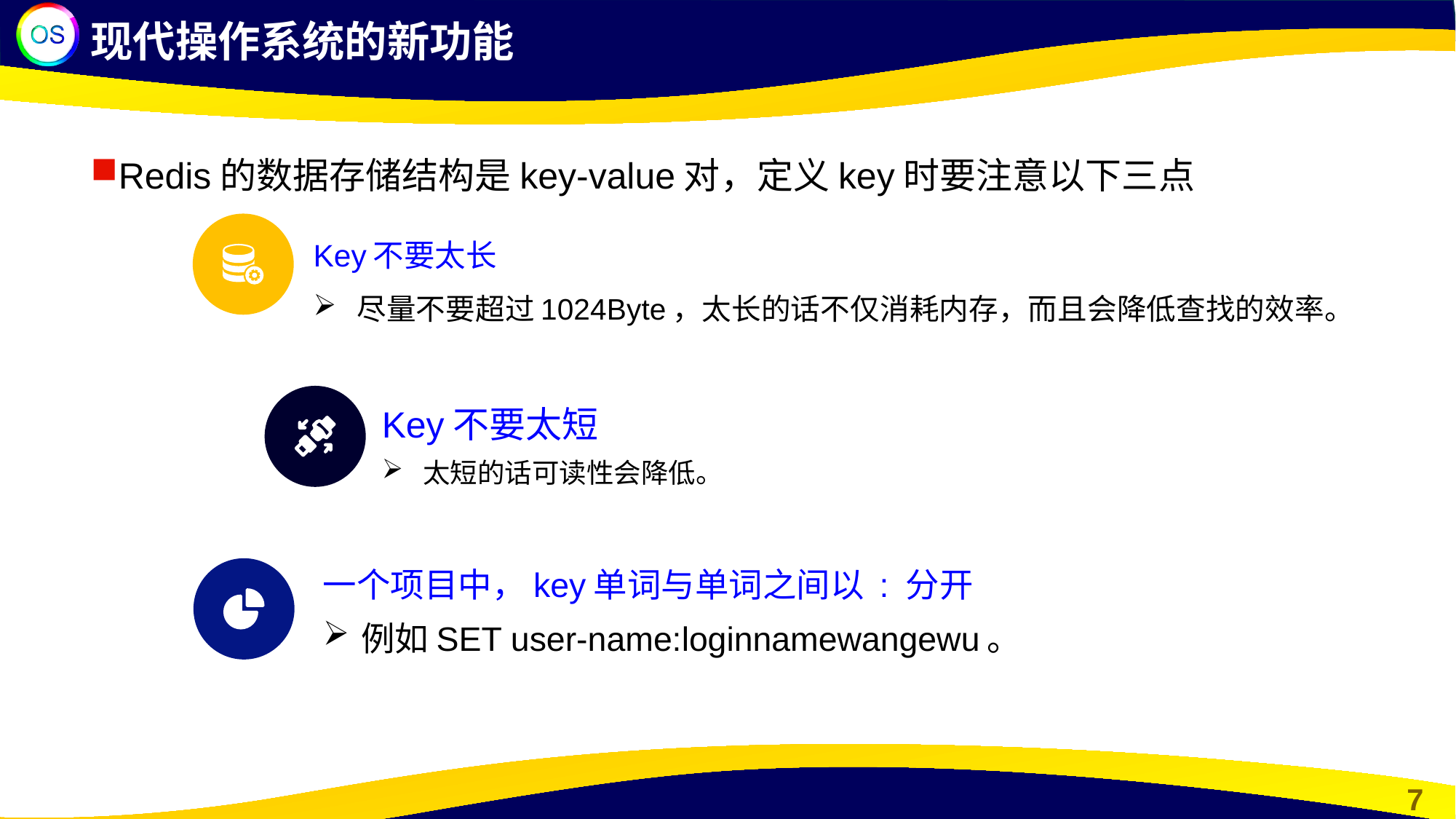

现代操作系统的新功能
Redis的数据存储结构是key-value对，定义key时要注意以下三点

Key不要太长
尽量不要超过1024Byte，太长的话不仅消耗内存，而且会降低查找的效率。

Key不要太短
太短的话可读性会降低。

一个项目中，key单词与单词之间以 : 分开
例如SET user-name:loginnamewangewu。